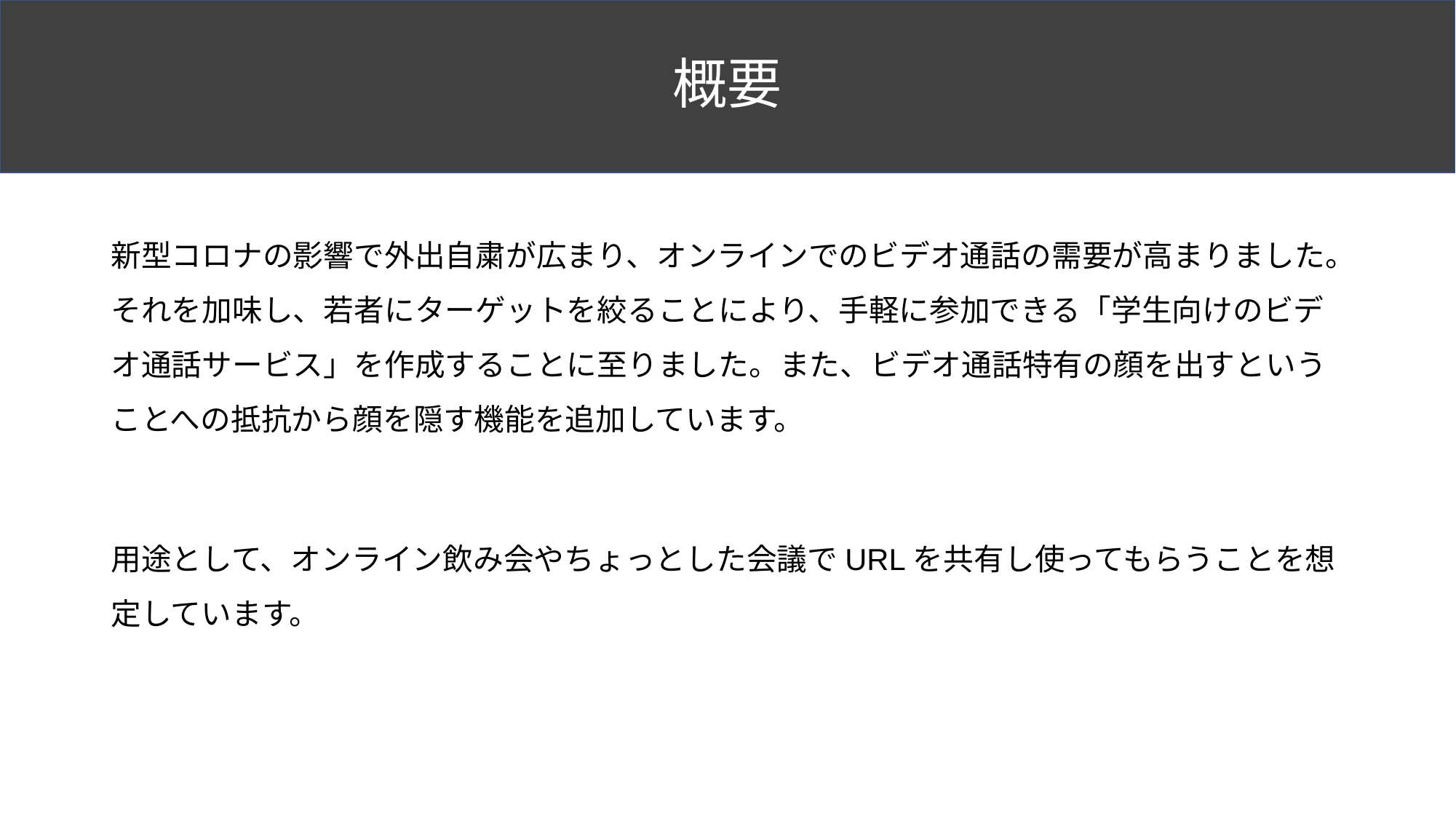

# 概要
新型コロナの影響で外出自粛が広まり、オンラインでのビデオ通話の需要が高まりました。それを加味し、若者にターゲットを絞ることにより、手軽に参加できる「学生向けのビデオ通話サービス」を作成することに至りました。また、ビデオ通話特有の顔を出すということへの抵抗から顔を隠す機能を追加しています。

用途として、オンライン飲み会やちょっとした会議でURLを共有し使ってもらうことを想定しています。